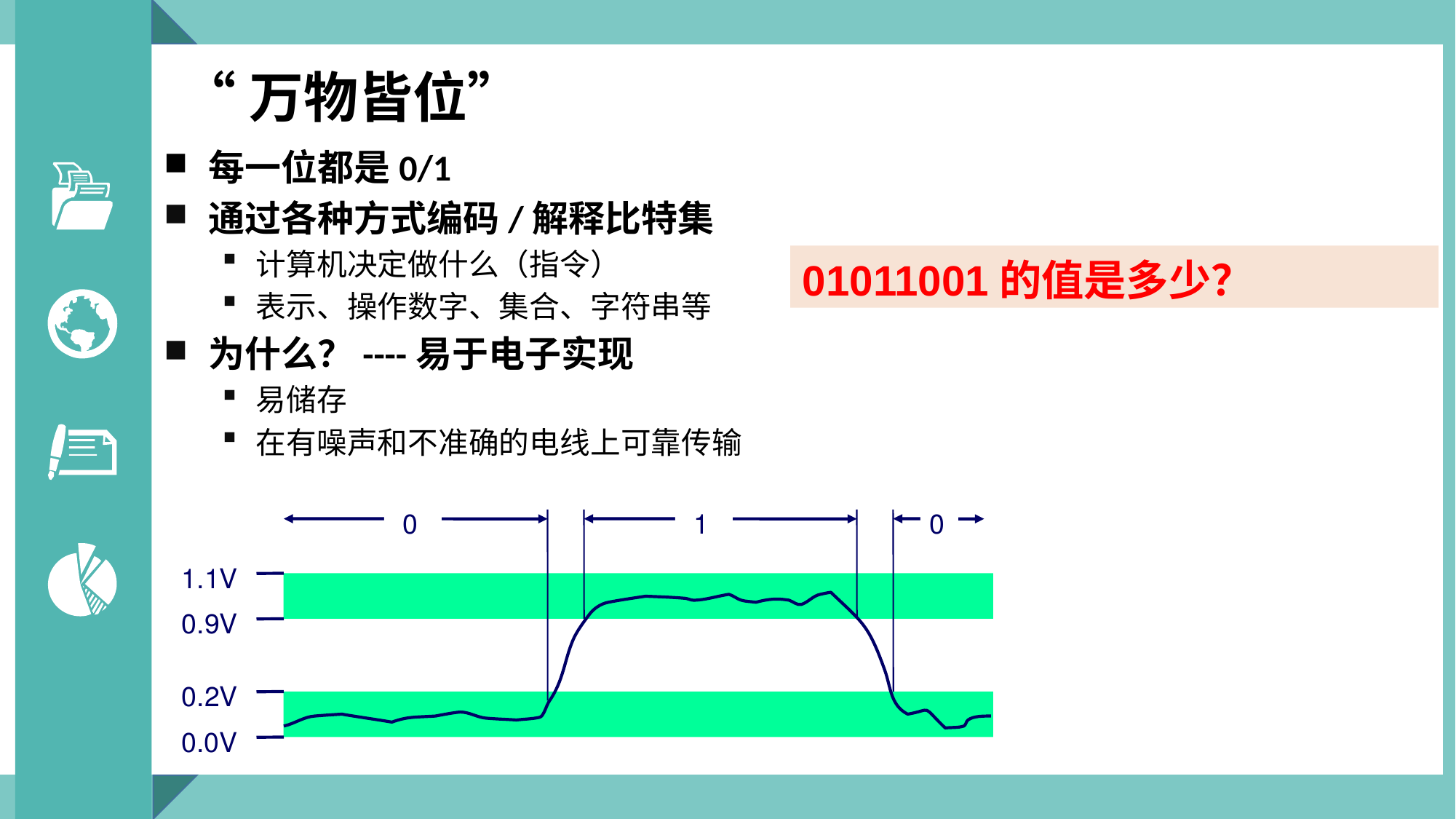

“万物皆位”
每一位都是0/1
通过各种方式编码/解释比特集
计算机决定做什么（指令）
表示、操作数字、集合、字符串等
为什么？----易于电子实现
易储存
在有噪声和不准确的电线上可靠传输
01011001的值是多少？
0
1
0

1.1V

0.9V

0.2V

0.0V